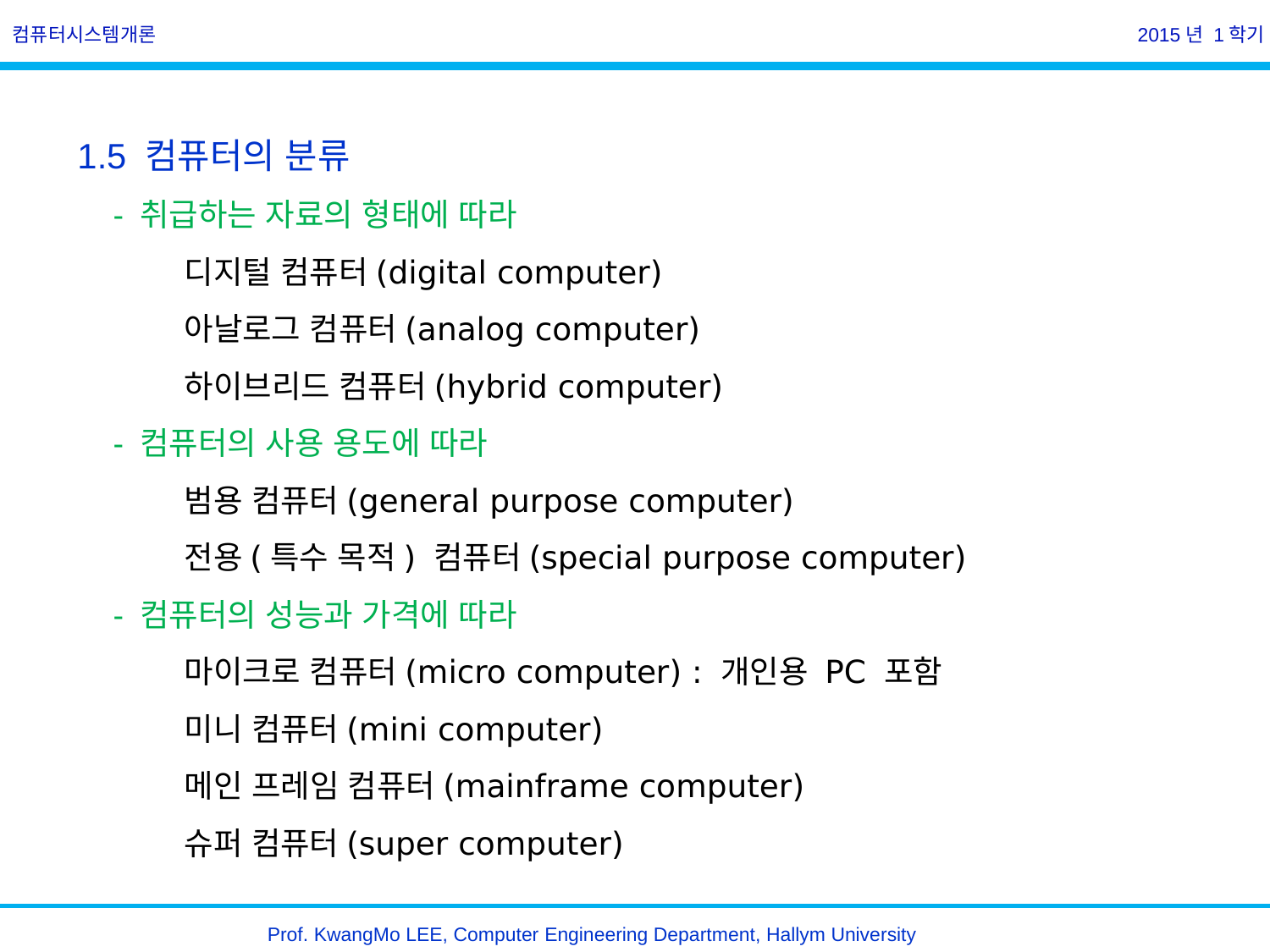

컴퓨터시스템개론
2015년 1학기
1.5 컴퓨터의 분류
    - 취급하는 자료의 형태에 따라
    디지털 컴퓨터(digital computer)
    아날로그 컴퓨터(analog computer)
    하이브리드 컴퓨터(hybrid computer)
    - 컴퓨터의 사용 용도에 따라
    범용 컴퓨터(general purpose computer)
    전용(특수 목적) 컴퓨터(special purpose computer)
    - 컴퓨터의 성능과 가격에 따라
    마이크로 컴퓨터(micro computer) : 개인용 PC 포함
    미니 컴퓨터(mini computer)
    메인 프레임 컴퓨터(mainframe computer)
    슈퍼 컴퓨터(super computer)
Prof. KwangMo LEE, Computer Engineering Department, Hallym University